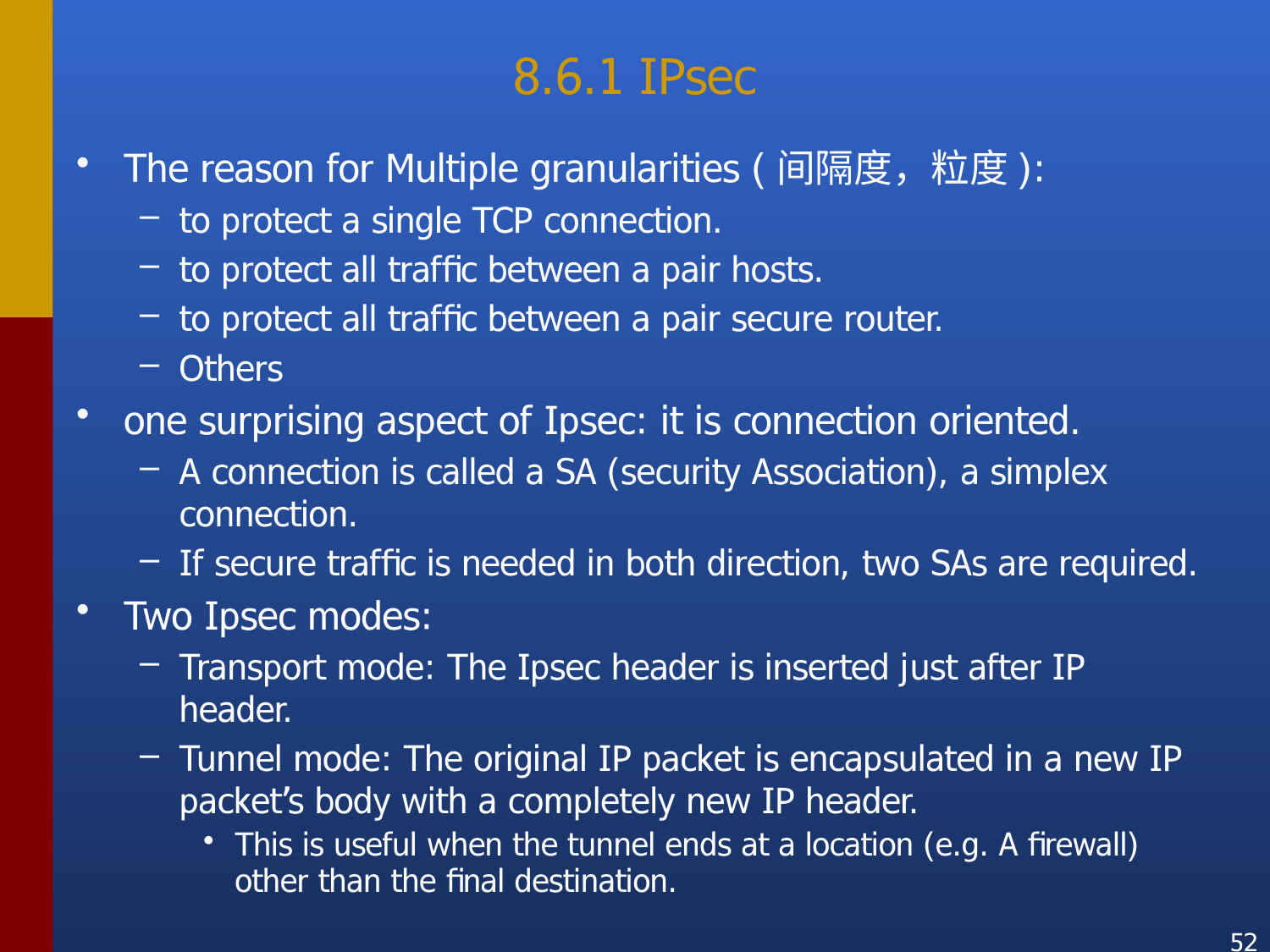

# 8.6.1 IPsec
The reason for Multiple granularities (间隔度，粒度):
to protect a single TCP connection.
to protect all traffic between a pair hosts.
to protect all traffic between a pair secure router.
Others
one surprising aspect of Ipsec: it is connection oriented.
A connection is called a SA (security Association), a simplex connection.
If secure traffic is needed in both direction, two SAs are required.
Two Ipsec modes:
Transport mode: The Ipsec header is inserted just after IP header.
Tunnel mode: The original IP packet is encapsulated in a new IP packet’s body with a completely new IP header.
This is useful when the tunnel ends at a location (e.g. A firewall) other than the final destination.

52